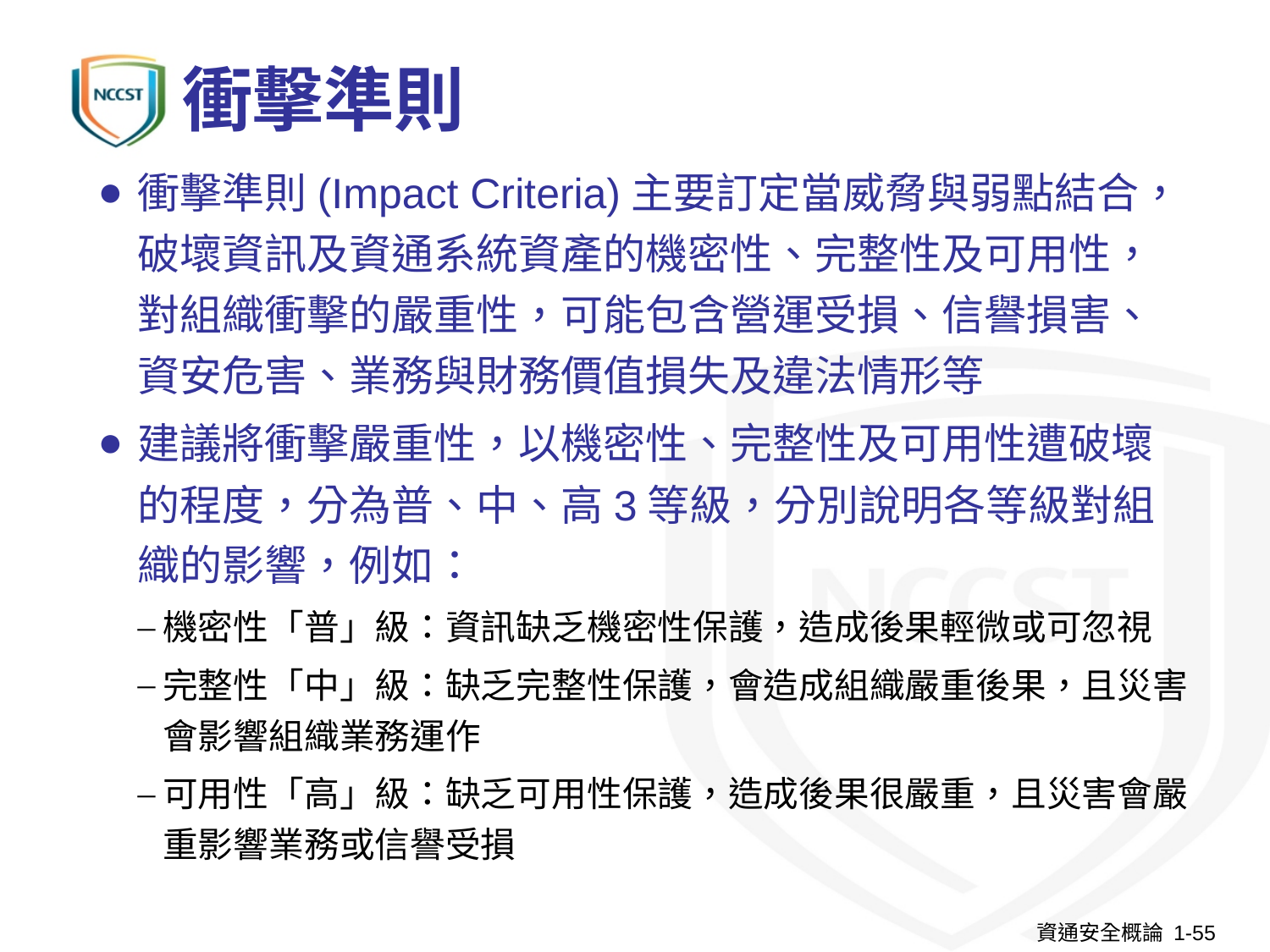

# 衝擊準則
衝擊準則(Impact Criteria)主要訂定當威脅與弱點結合，破壞資訊及資通系統資產的機密性、完整性及可用性，對組織衝擊的嚴重性，可能包含營運受損、信譽損害、資安危害、業務與財務價值損失及違法情形等
建議將衝擊嚴重性，以機密性、完整性及可用性遭破壞的程度，分為普、中、高3等級，分別說明各等級對組織的影響，例如：
機密性「普」級：資訊缺乏機密性保護，造成後果輕微或可忽視
完整性「中」級：缺乏完整性保護，會造成組織嚴重後果，且災害會影響組織業務運作
可用性「高」級：缺乏可用性保護，造成後果很嚴重，且災害會嚴重影響業務或信譽受損